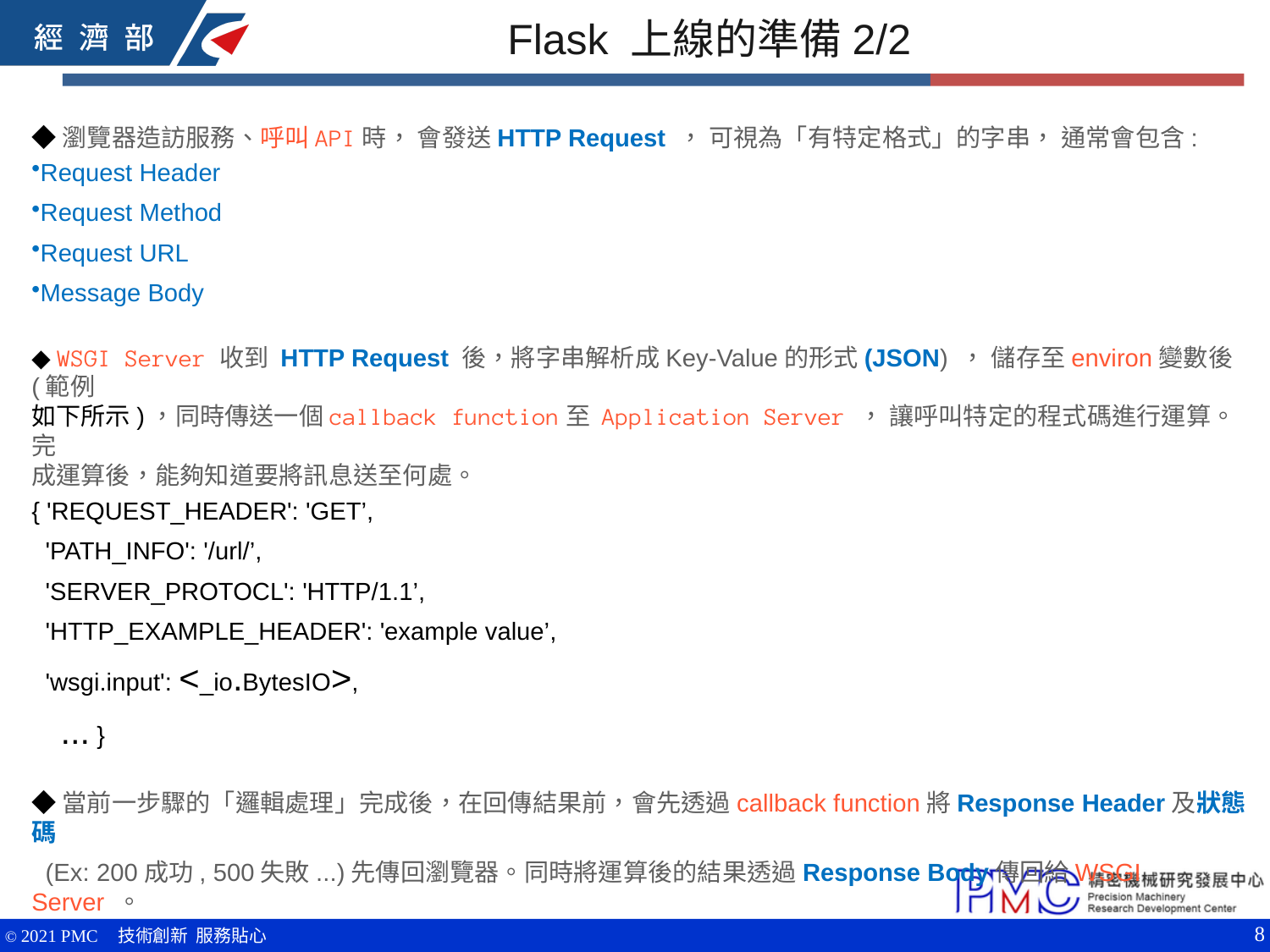

Flask 上線的準備2/2

◆瀏覽器造訪服務、呼叫API時， 會發送HTTP Request ， 可視為「有特定格式」的字串， 通常會包含:
Request Header
Request Method
Request URL
Message Body

◆ WSGI Server 收到 HTTP Request 後，將字串解析成Key-Value的形式(JSON) ， 儲存至environ變數後(範例
如下所示)，同時傳送一個callback function至 Application Server ， 讓呼叫特定的程式碼進行運算。完
成運算後，能夠知道要將訊息送至何處。
{ 'REQUEST_HEADER': 'GET’,
  'PATH_INFO': '/url/’,
  'SERVER_PROTOCL': 'HTTP/1.1’,
  'HTTP_EXAMPLE_HEADER': 'example value’,
  'wsgi.input': <_io.BytesIO>,
   ... }

◆當前一步驟的「邏輯處理」完成後，在回傳結果前，會先透過callback function將Response Header及狀態碼
  (Ex: 200成功, 500失敗...)先傳回瀏覽器。同時將運算後的結果透過Response Body傳回給WSGI Server 。

◆將前一步驟回傳的結果由JSON格式反向轉譯成 HTTP Response(字串格式)。

8